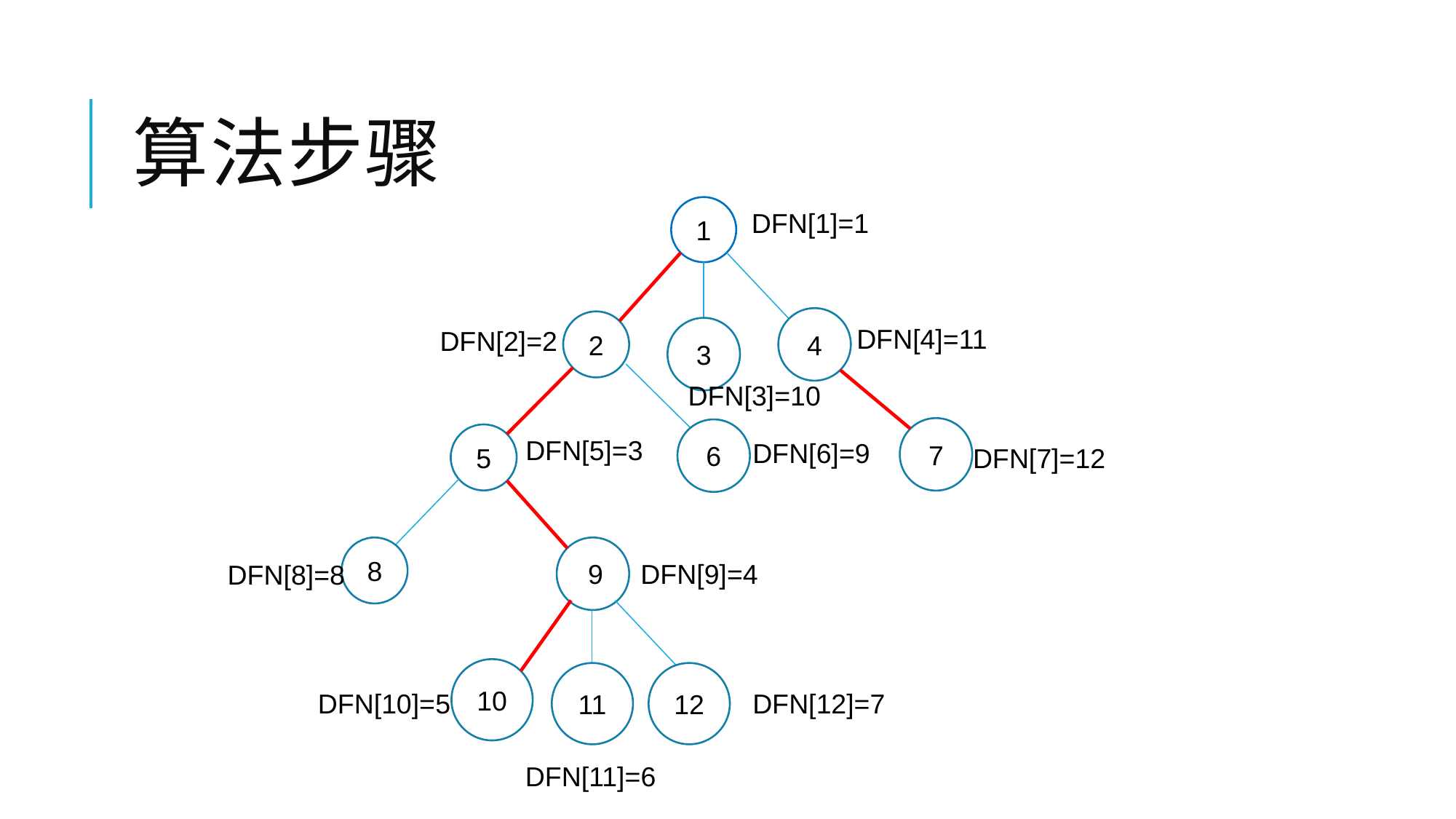

# 算法步骤
1
DFN[1]=1
4
2
DFN[4]=11
3
DFN[2]=2
DFN[3]=10
7
6
5
DFN[5]=3
DFN[6]=9
DFN[7]=12
8
9
9
DFN[9]=4
DFN[8]=8
10
11
12
DFN[12]=7
DFN[10]=5
DFN[11]=6